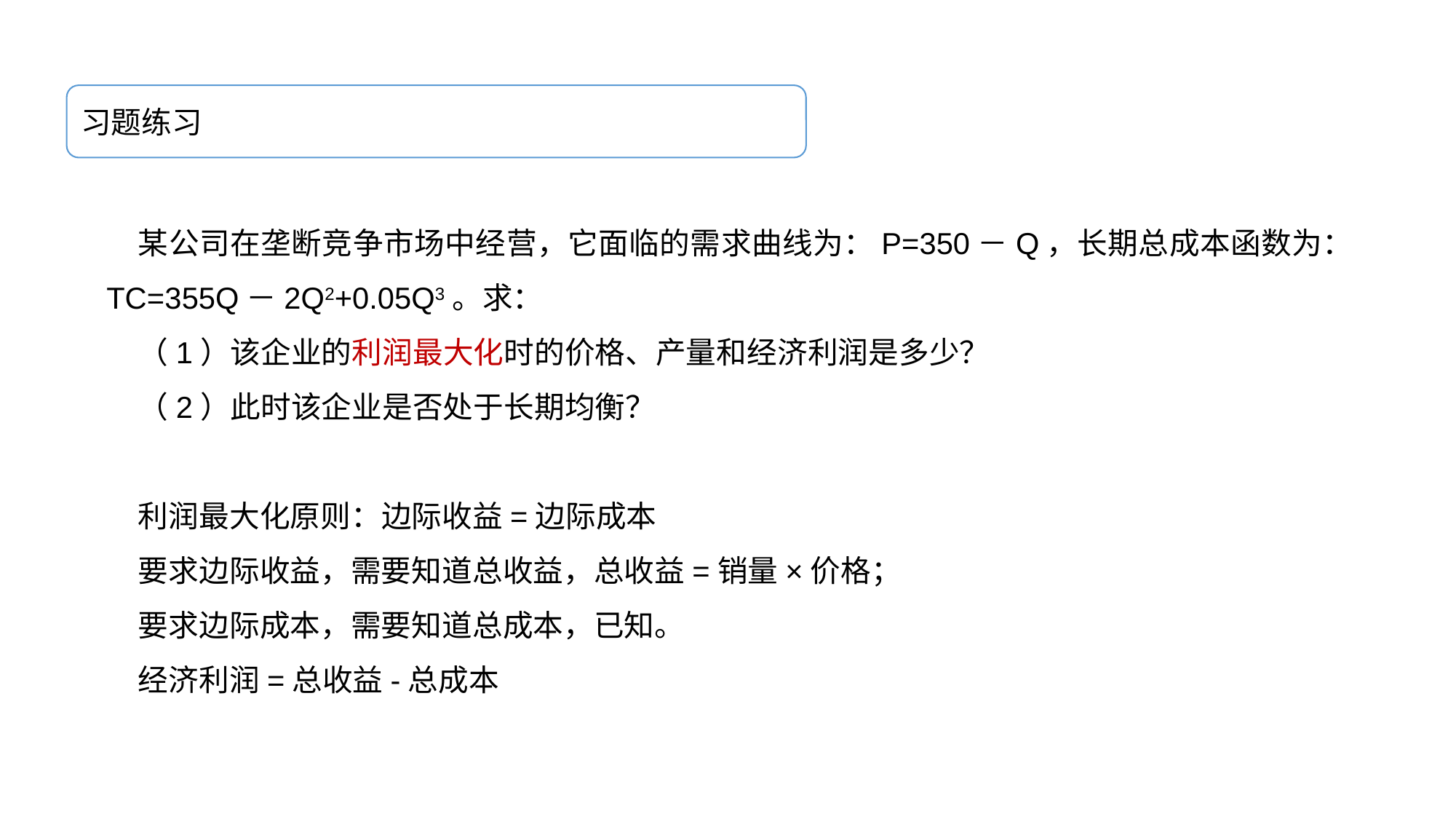

习题练习
某公司在垄断竞争市场中经营，它面临的需求曲线为：P=350－Q，长期总成本函数为：TC=355Q－2Q2+0.05Q3。求：
（1）该企业的利润最大化时的价格、产量和经济利润是多少？
（2）此时该企业是否处于长期均衡？

利润最大化原则：边际收益=边际成本
要求边际收益，需要知道总收益，总收益=销量×价格；
要求边际成本，需要知道总成本，已知。
经济利润=总收益-总成本